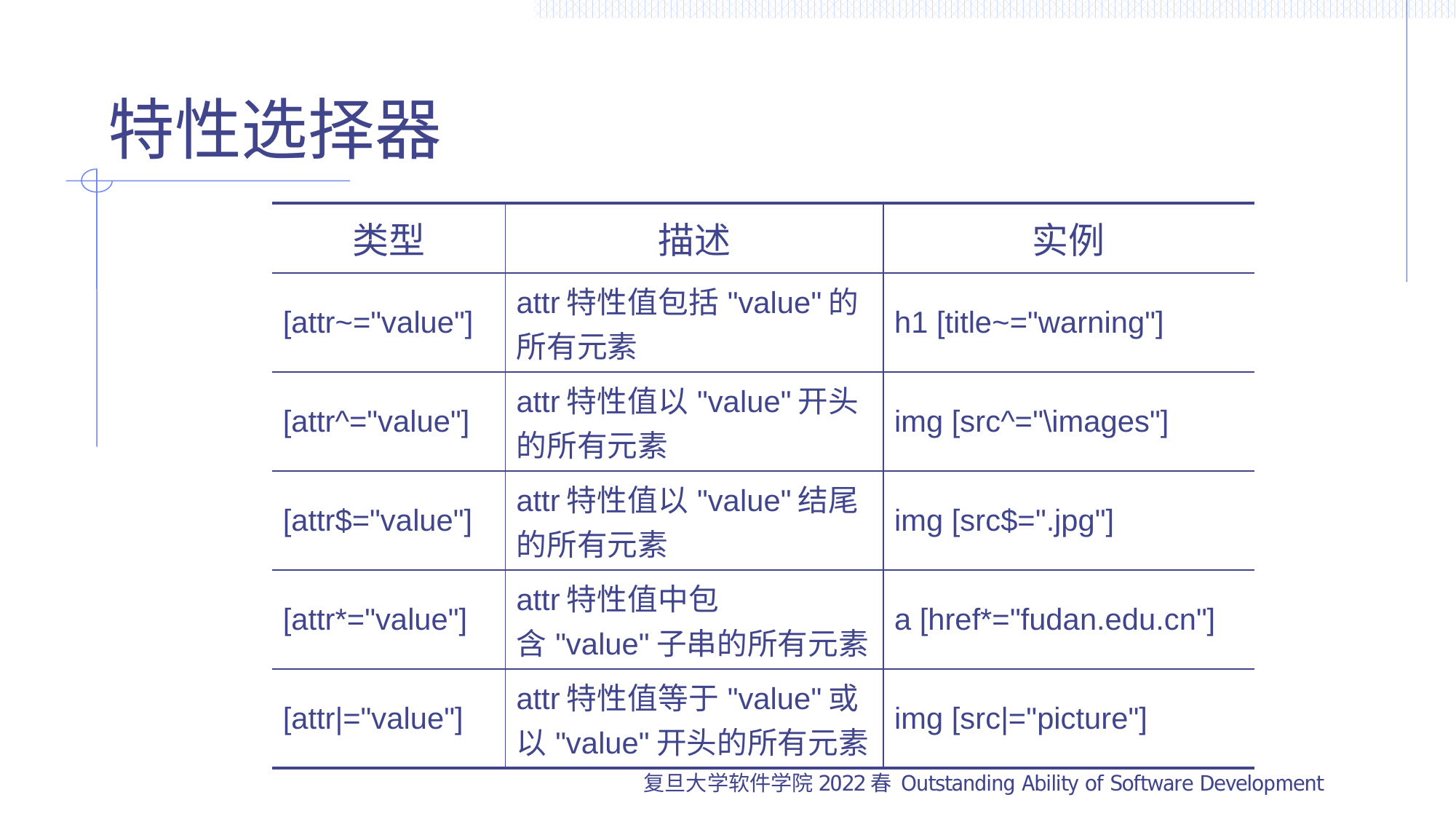

# 特性选择器
| 类型 | 描述 | 实例 |
| --- | --- | --- |
| [attr~="value"] | attr特性值包括"value"的所有元素 | h1 [title~="warning"] |
| [attr^="value"] | attr特性值以"value"开头的所有元素 | img [src^="\images"] |
| [attr$="value"] | attr特性值以"value"结尾的所有元素 | img [src$=".jpg"] |
| [attr\*="value"] | attr特性值中包含"value"子串的所有元素 | a [href\*="fudan.edu.cn"] |
| [attr|="value"] | attr特性值等于"value"或以"value"开头的所有元素 | img [src|="picture"] |